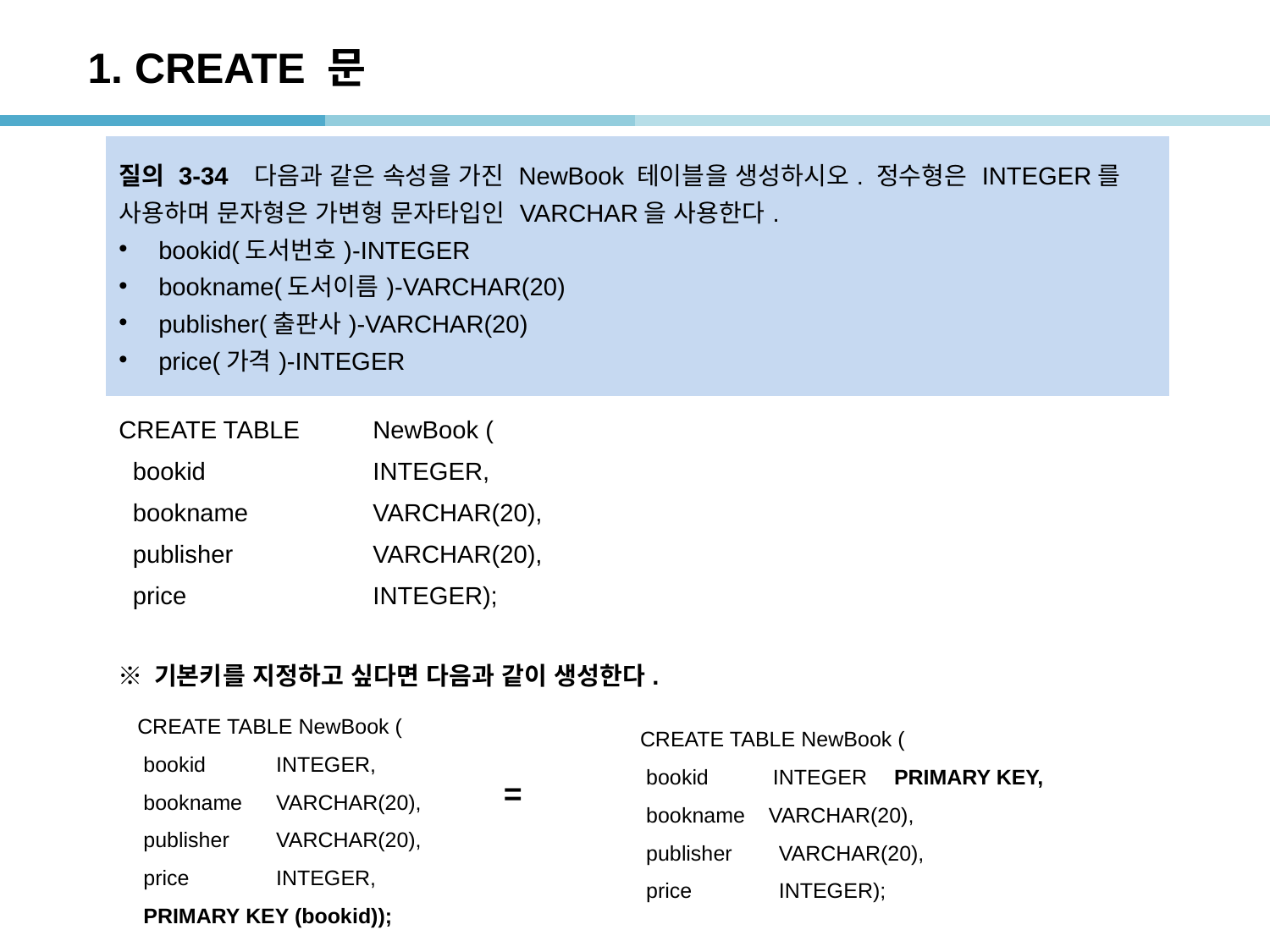

# 1. CREATE 문
| 질의 3-34 다음과 같은 속성을 가진 NewBook 테이블을 생성하시오. 정수형은 INTEGER를 사용하며 문자형은 가변형 문자타입인 VARCHAR을 사용한다. bookid(도서번호)-INTEGER bookname(도서이름)-VARCHAR(20) publisher(출판사)-VARCHAR(20) price(가격)-INTEGER |
| --- |
| CREATE TABLE NewBook ( bookid INTEGER, bookname VARCHAR(20), publisher VARCHAR(20), price INTEGER); |
|  |
※ 기본키를 지정하고 싶다면 다음과 같이 생성한다.
CREATE TABLE NewBook (
 bookid 	  INTEGER,
 bookname	  VARCHAR(20),
 publisher 	  VARCHAR(20),
 price 	  INTEGER,
 PRIMARY KEY (bookid));
CREATE TABLE NewBook (
 bookid 	 INTEGER 	PRIMARY KEY,
 bookname    VARCHAR(20),
 publisher 	  VARCHAR(20),
 price 	  INTEGER);
=